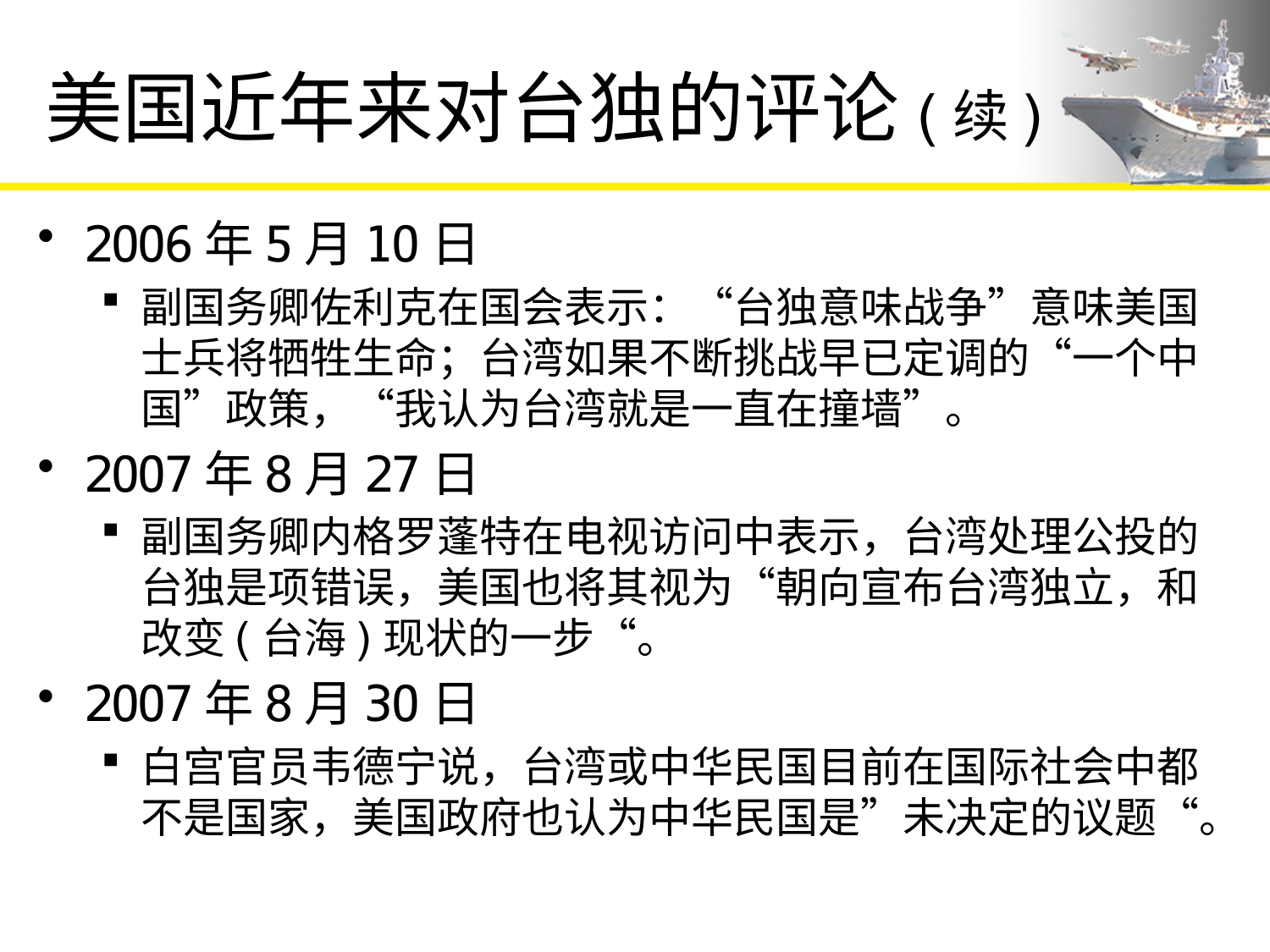

# 美国近年来对台独的评论(续)
2006年5月10日
副国务卿佐利克在国会表示：“台独意味战争”意味美国士兵将牺牲生命；台湾如果不断挑战早已定调的“一个中国”政策，“我认为台湾就是一直在撞墙”。
2007年8月27日
副国务卿内格罗蓬特在电视访问中表示，台湾处理公投的台独是项错误，美国也将其视为“朝向宣布台湾独立，和改变(台海)现状的一步“。
2007年8月30日
白宫官员韦德宁说，台湾或中华民国目前在国际社会中都不是国家，美国政府也认为中华民国是”未决定的议题“。